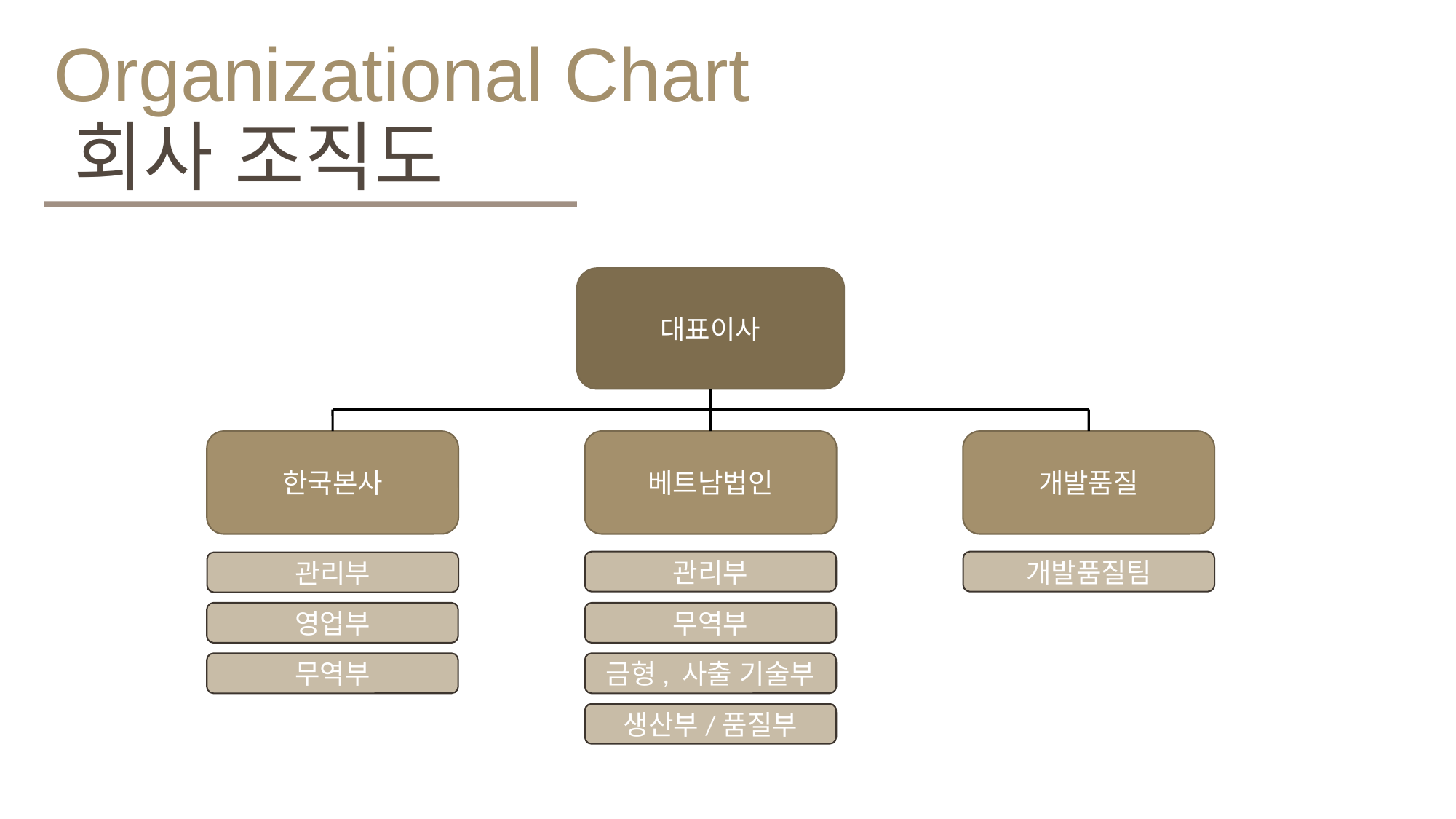

Organizational Chart
회사 조직도
대표이사
한국본사
베트남법인
개발품질
관리부
개발품질팀
관리부
무역부
영업부
무역부
금형, 사출 기술부
생산부/품질부